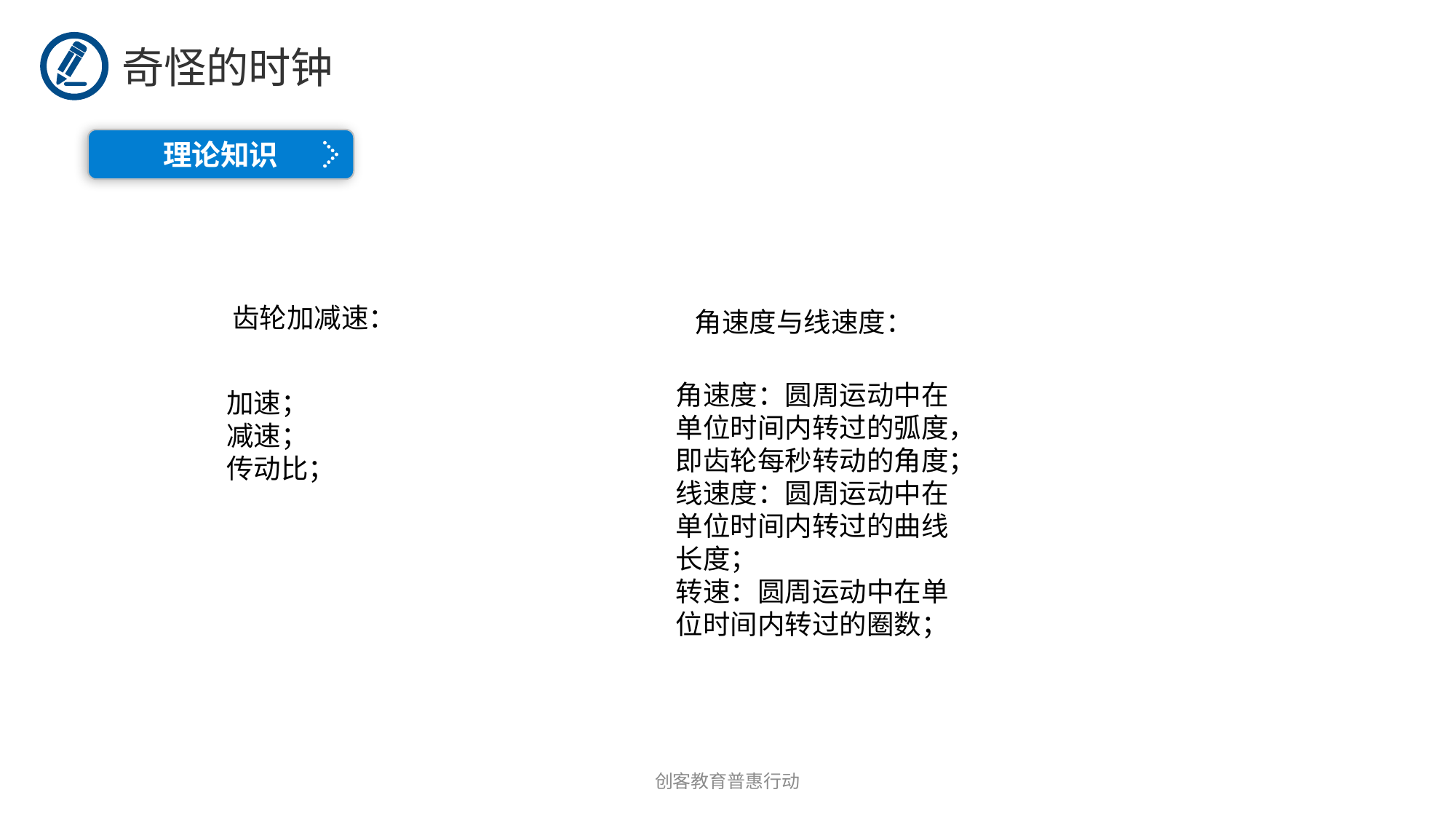

奇怪的时钟

理论知识

齿轮加减速：
角速度与线速度：
角速度：圆周运动中在单位时间内转过的弧度，即齿轮每秒转动的角度；
线速度：圆周运动中在单位时间内转过的曲线长度；
转速：圆周运动中在单位时间内转过的圈数；
加速；
减速；
传动比；
创客教育普惠行动